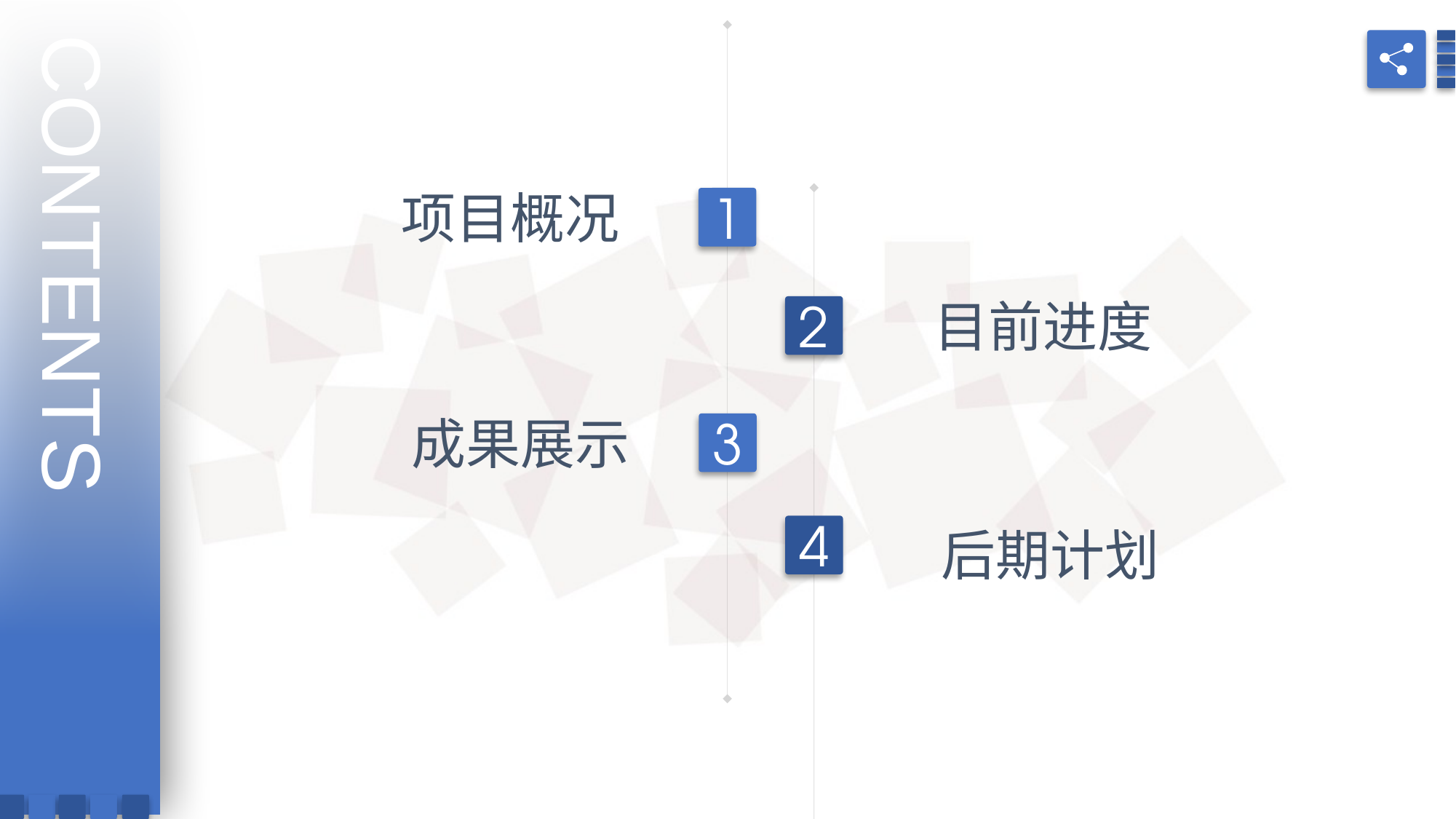

项目概况
1
目前进度
2
成果展示
3
4
后期计划
CONTENTS